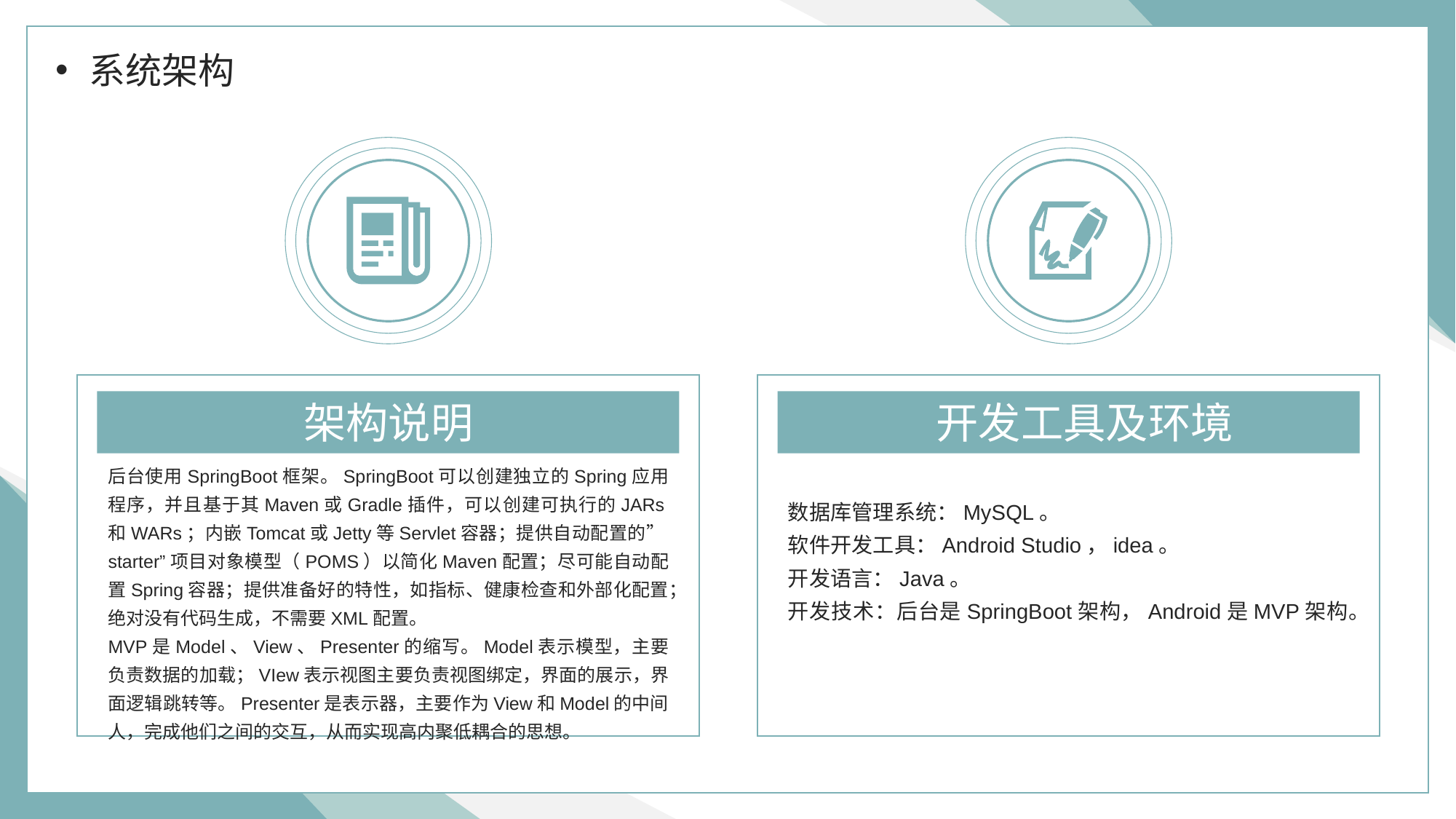

系统架构

架构说明
开发工具及环境

后台使用SpringBoot框架。SpringBoot可以创建独立的Spring应用程序，并且基于其Maven或Gradle插件，可以创建可执行的JARs和WARs；内嵌Tomcat或Jetty等Servlet容器；提供自动配置的”starter”项目对象模型（POMS）以简化Maven配置；尽可能自动配置Spring容器；提供准备好的特性，如指标、健康检查和外部化配置；绝对没有代码生成，不需要XML配置。
MVP是Model、View、Presenter的缩写。Model表示模型，主要负责数据的加载；VIew表示视图主要负责视图绑定，界面的展示，界面逻辑跳转等。Presenter是表示器，主要作为View和Model的中间人，完成他们之间的交互，从而实现高内聚低耦合的思想。
数据库管理系统：MySQL。
软件开发工具：Android Studio，idea。
开发语言：Java。
开发技术：后台是SpringBoot架构，Android是MVP架构。